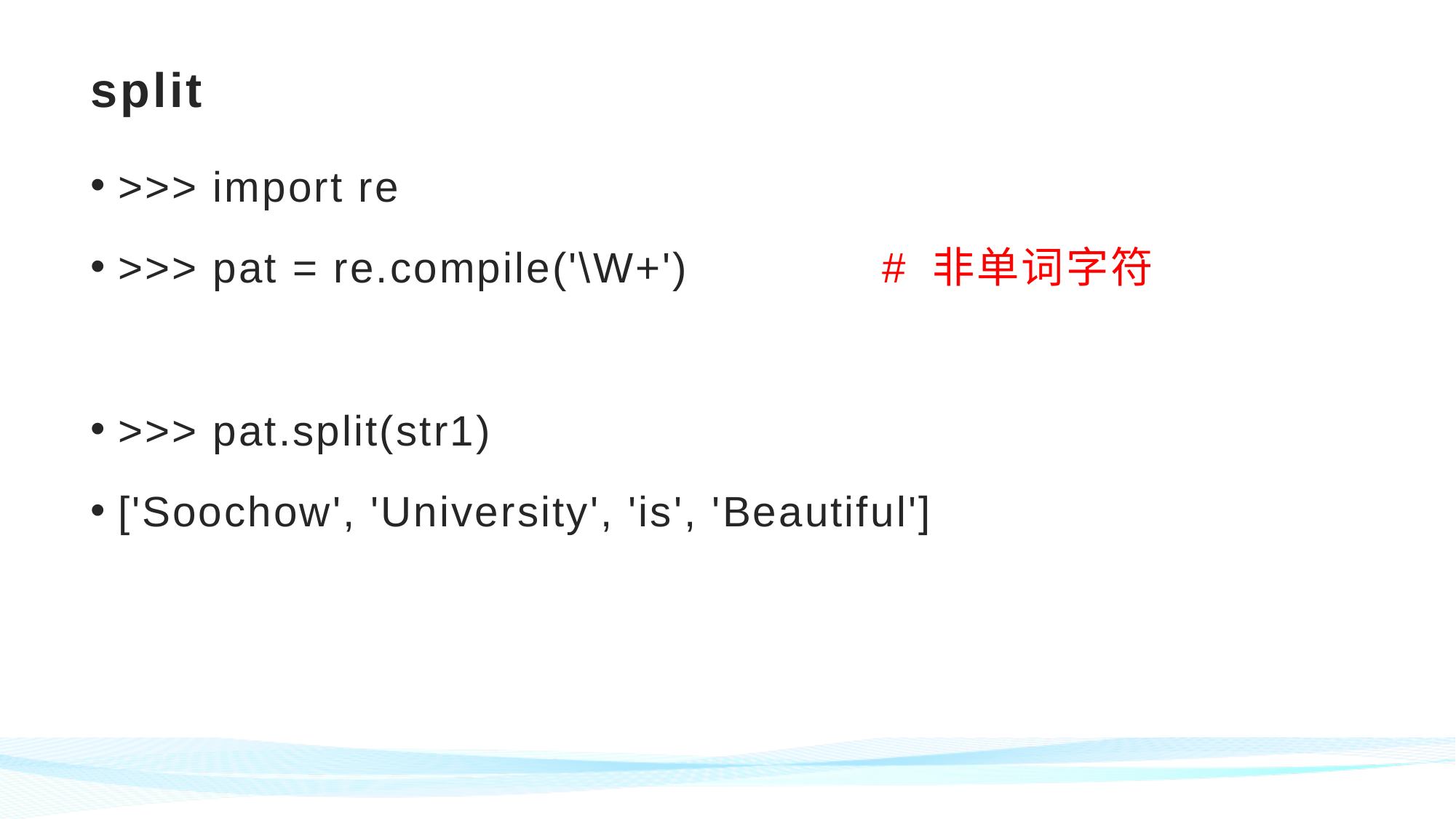

# split
>>> import re
>>> pat = re.compile('\W+')		# 非单词字符

>>> pat.split(str1)
['Soochow', 'University', 'is', 'Beautiful']